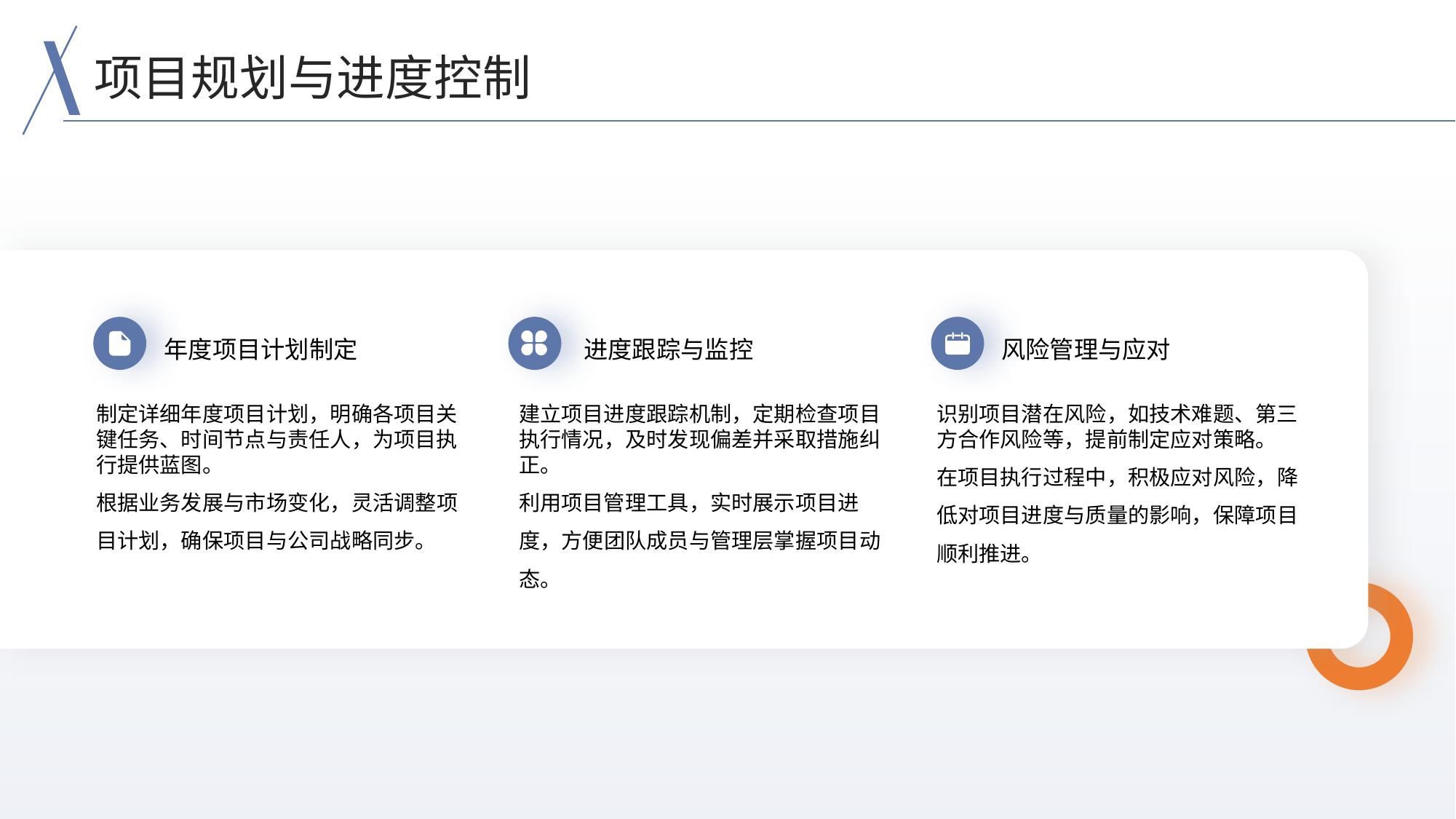

项目规划与进度控制
年度项目计划制定
进度跟踪与监控
风险管理与应对

制定详细年度项目计划，明确各项目关键任务、时间节点与责任人，为项目执行提供蓝图。
根据业务发展与市场变化，灵活调整项目计划，确保项目与公司战略同步。
建立项目进度跟踪机制，定期检查项目执行情况，及时发现偏差并采取措施纠正。
利用项目管理工具，实时展示项目进度，方便团队成员与管理层掌握项目动态。
识别项目潜在风险，如技术难题、第三方合作风险等，提前制定应对策略。
在项目执行过程中，积极应对风险，降低对项目进度与质量的影响，保障项目顺利推进。